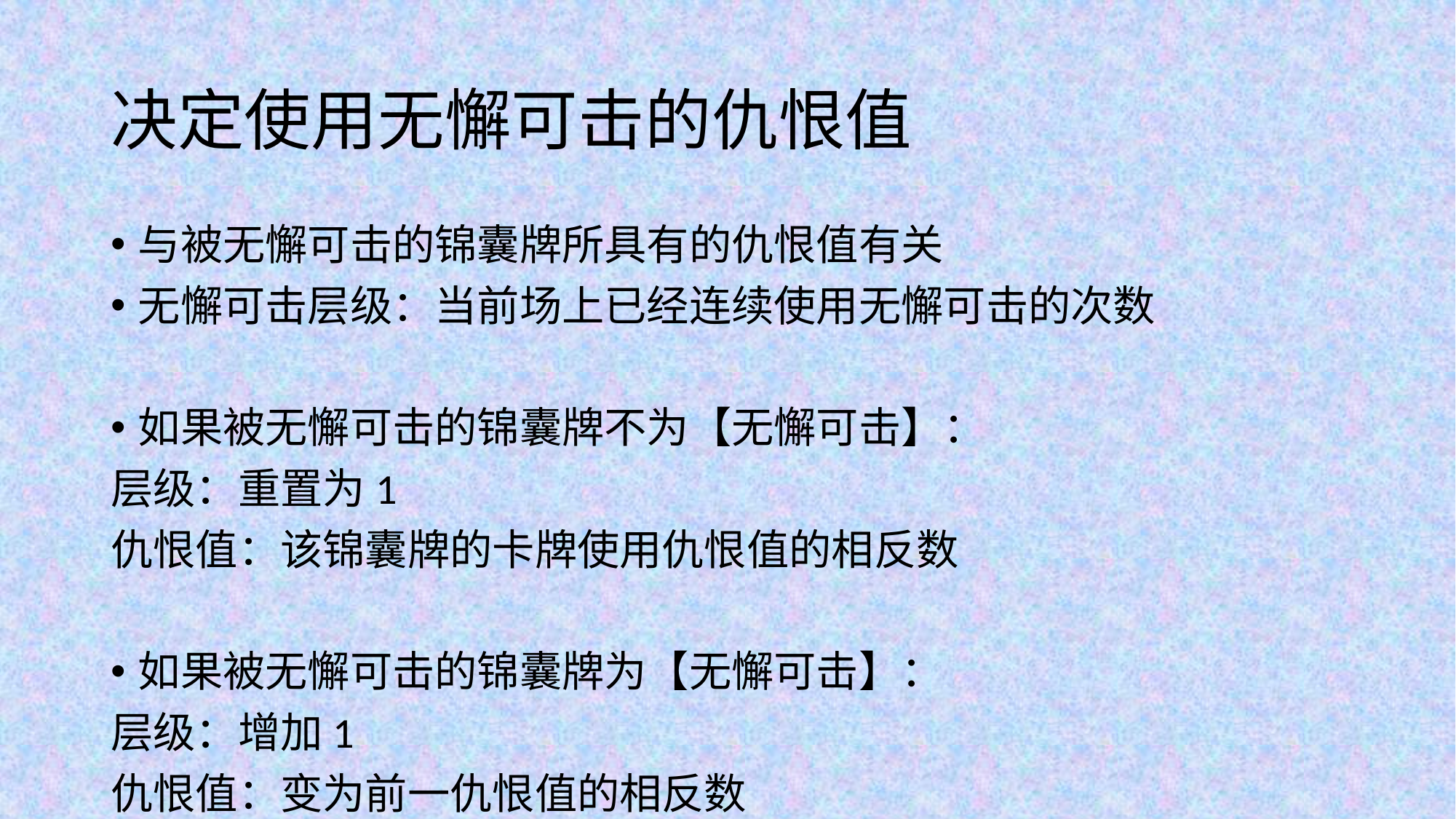

# 决定使用无懈可击的仇恨值
与被无懈可击的锦囊牌所具有的仇恨值有关
无懈可击层级：当前场上已经连续使用无懈可击的次数

如果被无懈可击的锦囊牌不为【无懈可击】：
层级：重置为1
仇恨值：该锦囊牌的卡牌使用仇恨值的相反数

如果被无懈可击的锦囊牌为【无懈可击】：
层级：增加1
仇恨值：变为前一仇恨值的相反数